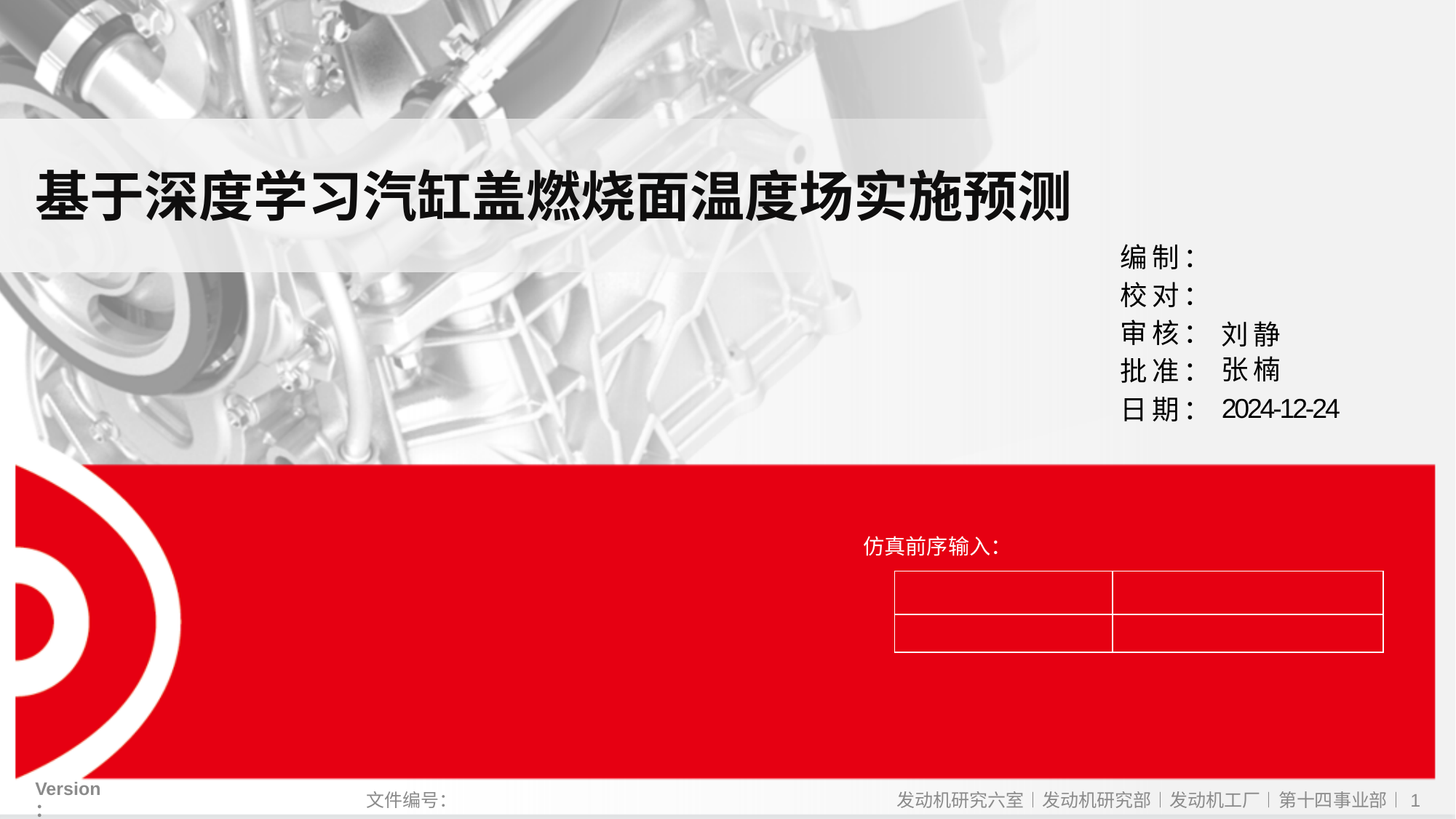

# 基于深度学习汽缸盖燃烧面温度场实施预测

刘静

张楠
2024-12-24
仿真前序输入：
|  |  |
| --- | --- |
|  |  |